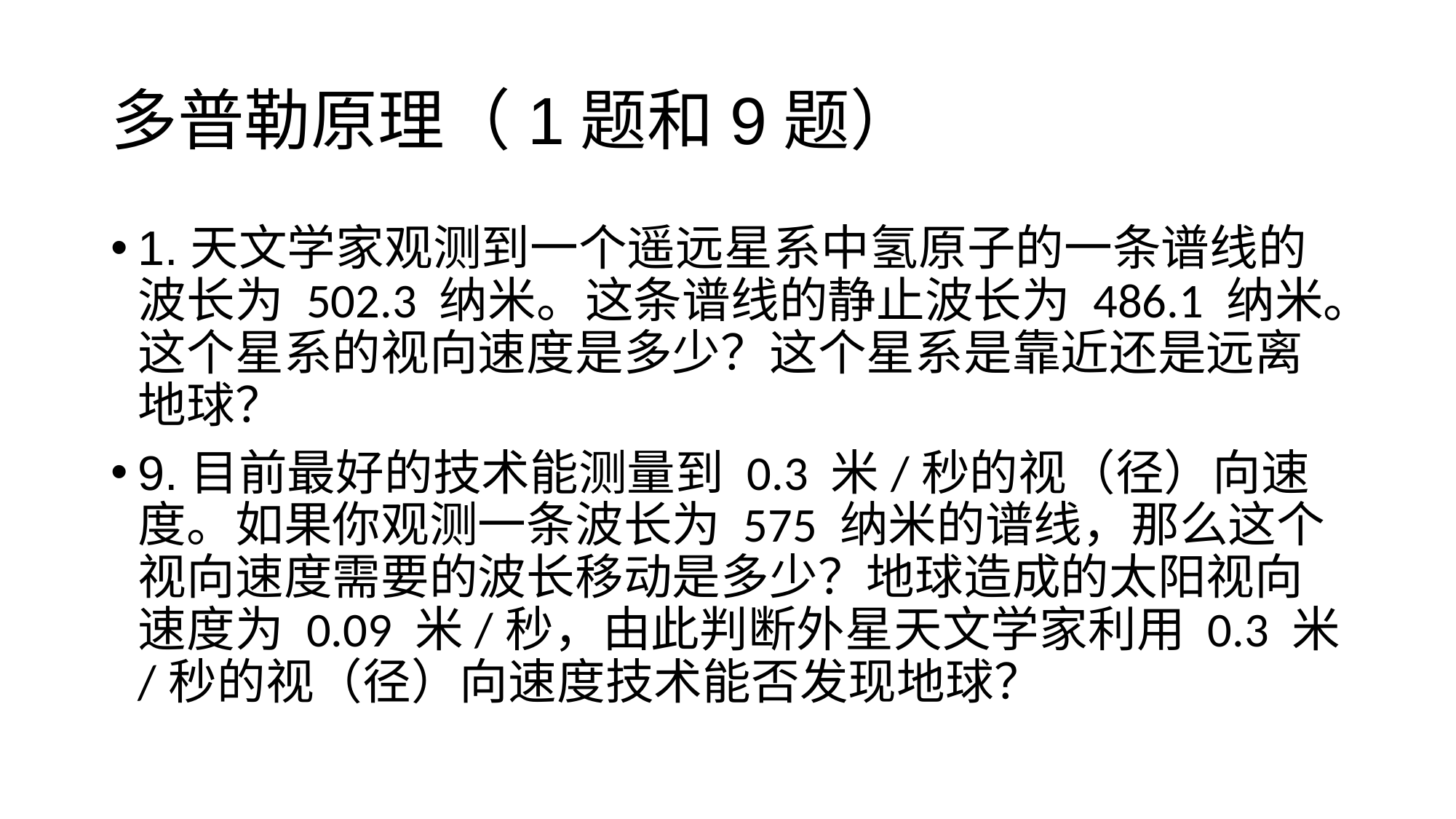

# 多普勒原理（1题和9题）
1.天文学家观测到一个遥远星系中氢原子的一条谱线的波长为 502.3 纳米。这条谱线的静止波长为 486.1 纳米。这个星系的视向速度是多少？这个星系是靠近还是远离地球？
9.目前最好的技术能测量到 0.3 米/秒的视（径）向速度。如果你观测一条波长为 575 纳米的谱线，那么这个视向速度需要的波长移动是多少？地球造成的太阳视向速度为 0.09 米/秒，由此判断外星天文学家利用 0.3 米/秒的视（径）向速度技术能否发现地球？